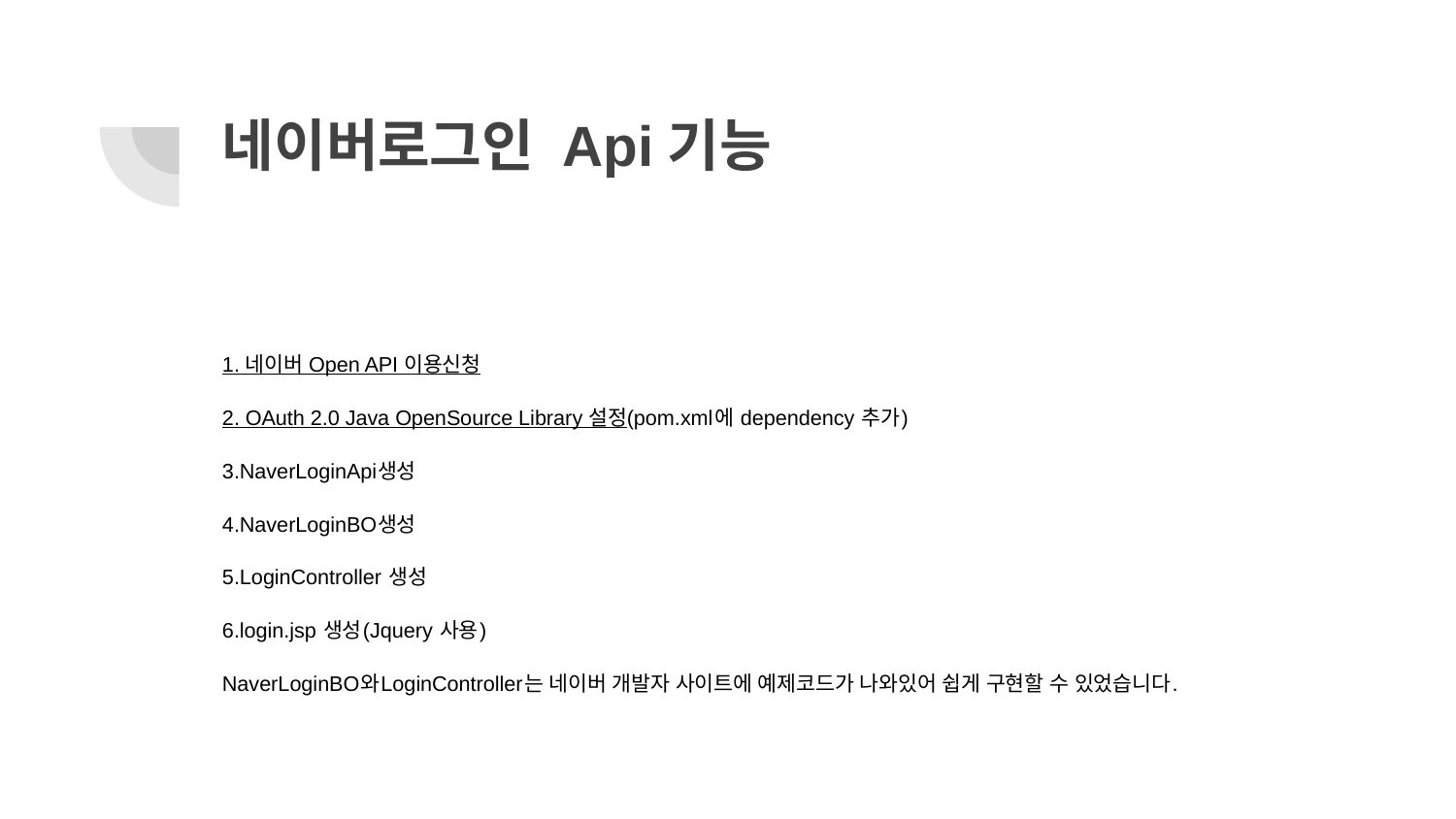

# 네이버로그인 Api기능
1. 네이버 Open API 이용신청
2. OAuth 2.0 Java OpenSource Library 설정(pom.xml에 dependency 추가)
3.NaverLoginApi생성
4.NaverLoginBO생성
5.LoginController 생성
6.login.jsp 생성(Jquery 사용)
NaverLoginBO와LoginController는 네이버 개발자 사이트에 예제코드가 나와있어 쉽게 구현할 수 있었습니다.